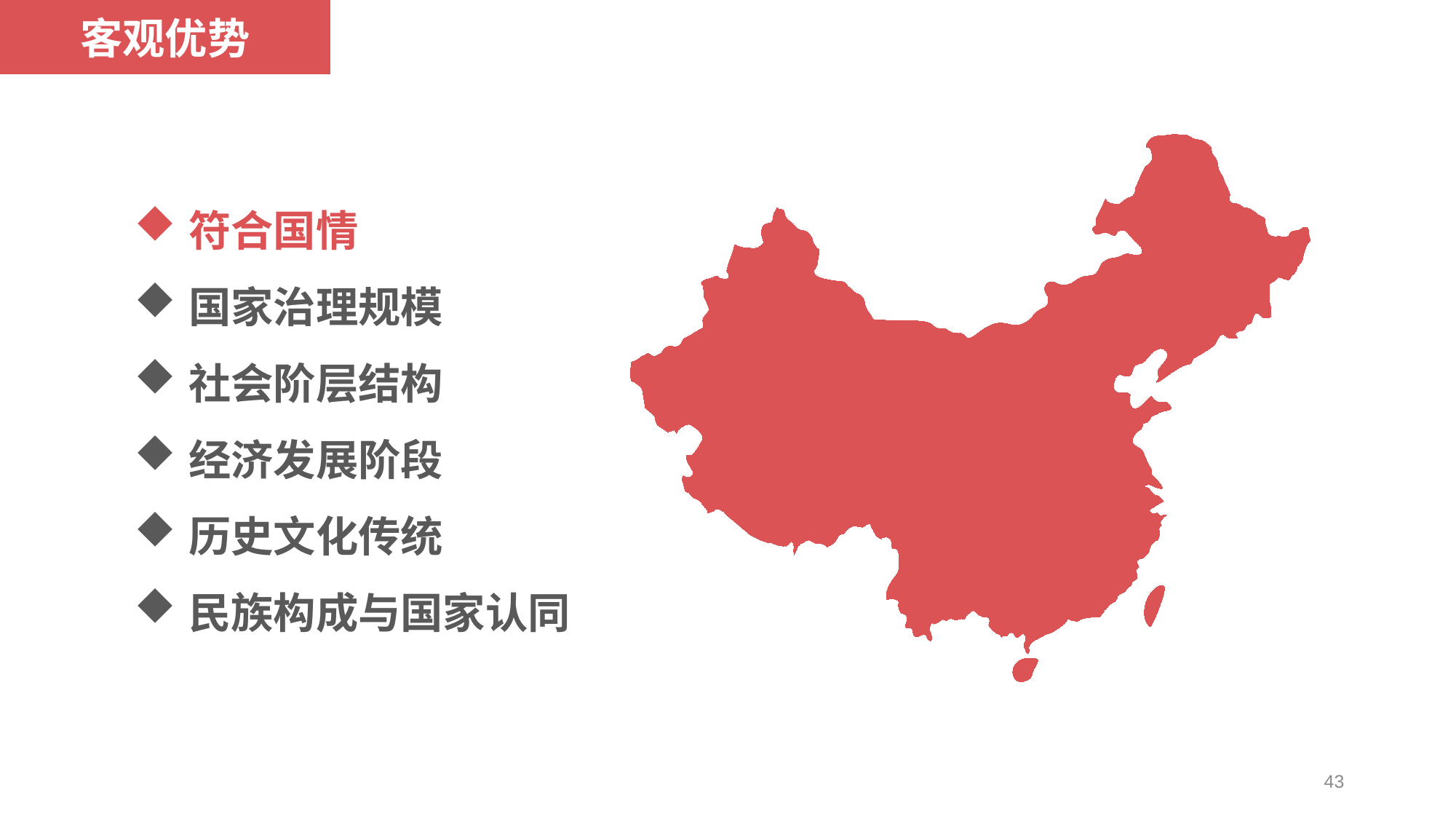

客观优势

符合国情
国家治理规模
社会阶层结构
经济发展阶段
历史文化传统
民族构成与国家认同
43